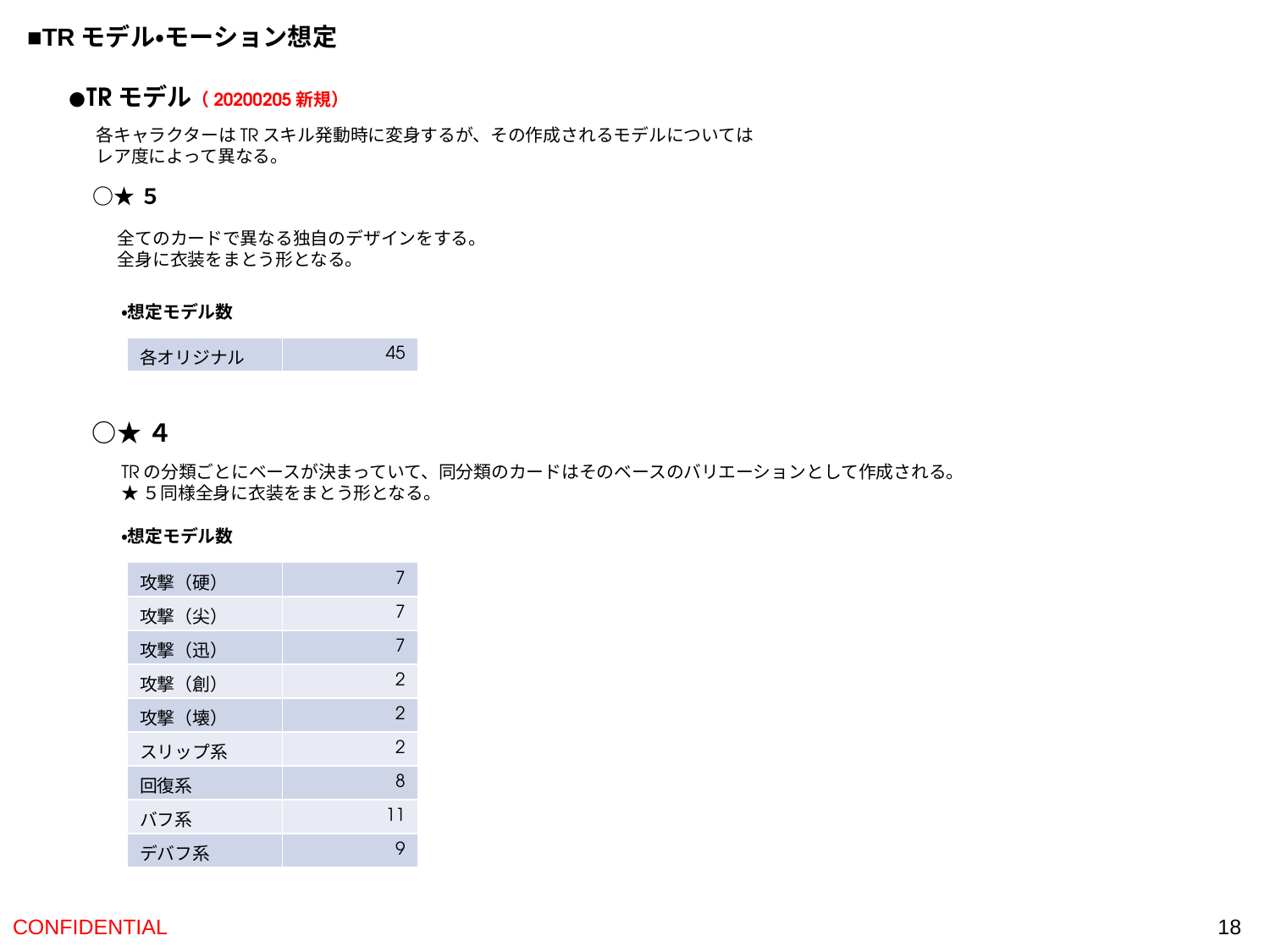

■TRモデル・モーション想定
●TRモデル（20200205新規）
各キャラクターはTRスキル発動時に変身するが、その作成されるモデルについては
レア度によって異なる。
○★５
全てのカードで異なる独自のデザインをする。
全身に衣装をまとう形となる。
・想定モデル数
| 各オリジナル | 45 |
| --- | --- |
○★４
TRの分類ごとにベースが決まっていて、同分類のカードはそのベースのバリエーションとして作成される。
★５同様全身に衣装をまとう形となる。
・想定モデル数
| 攻撃（硬） | 7 |
| --- | --- |
| 攻撃（尖） | 7 |
| 攻撃（迅） | 7 |
| 攻撃（創） | 2 |
| 攻撃（壊） | 2 |
| スリップ系 | 2 |
| 回復系 | 8 |
| バフ系 | 11 |
| デバフ系 | 9 |
18
CONFIDENTIAL